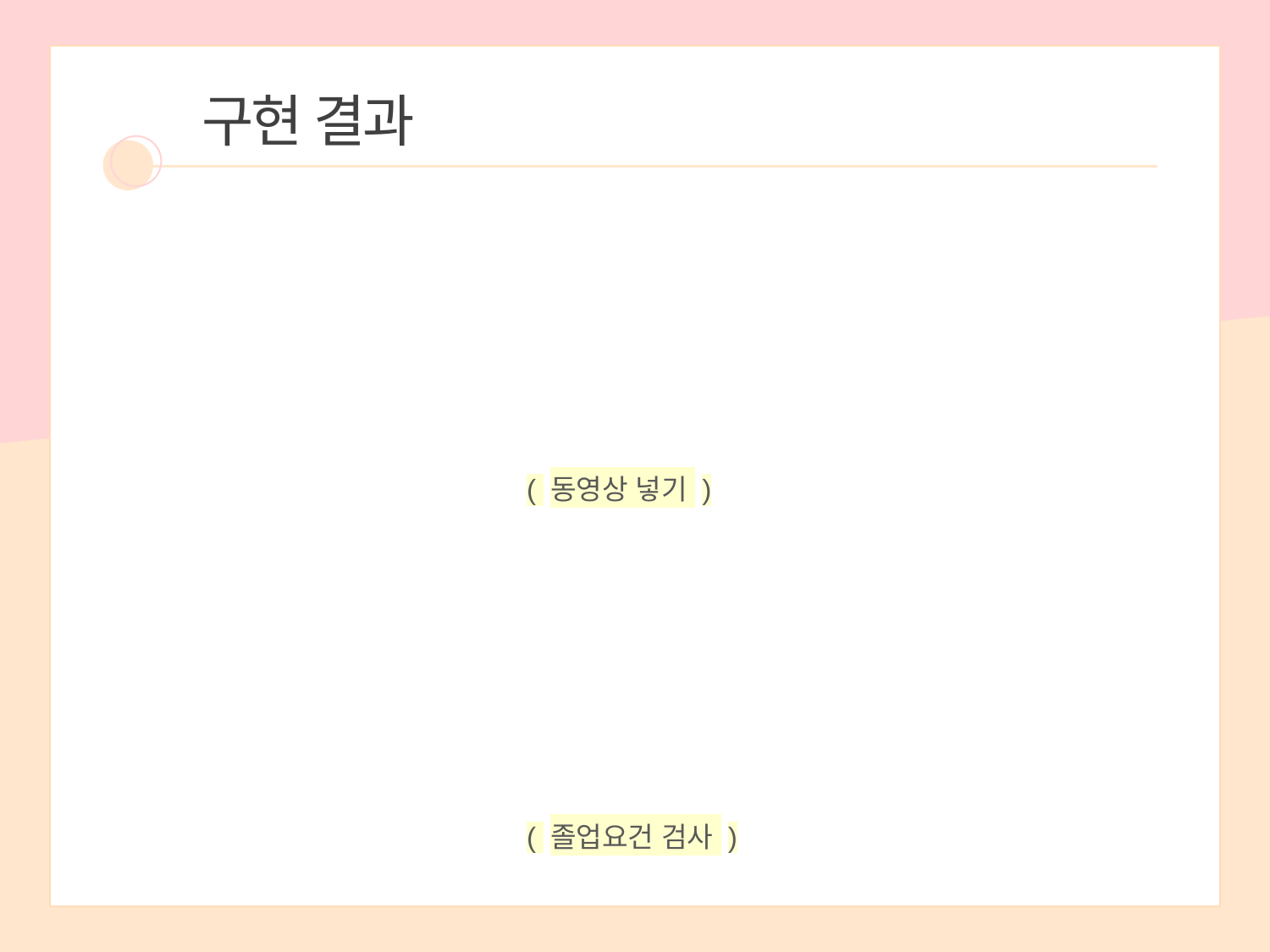

구현 결과
( 동영상 넣기 )
( 졸업요건 검사 )